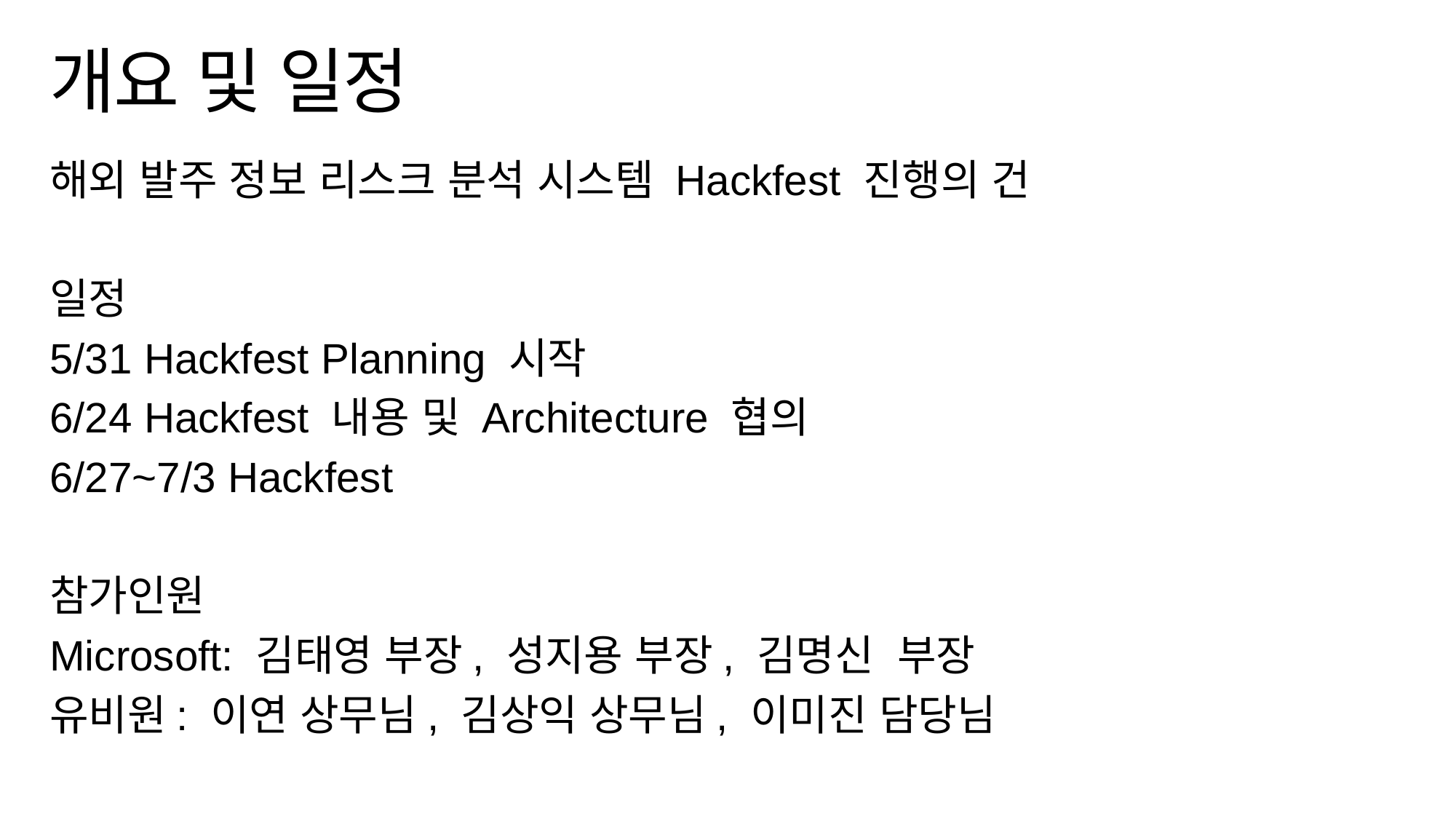

# 개요 및 일정
해외 발주 정보 리스크 분석 시스템 Hackfest 진행의 건

일정
5/31 Hackfest Planning 시작
6/24 Hackfest 내용 및 Architecture 협의
6/27~7/3 Hackfest

참가인원
Microsoft: 김태영 부장, 성지용 부장, 김명신  부장
유비원: 이연 상무님, 김상익 상무님, 이미진 담당님